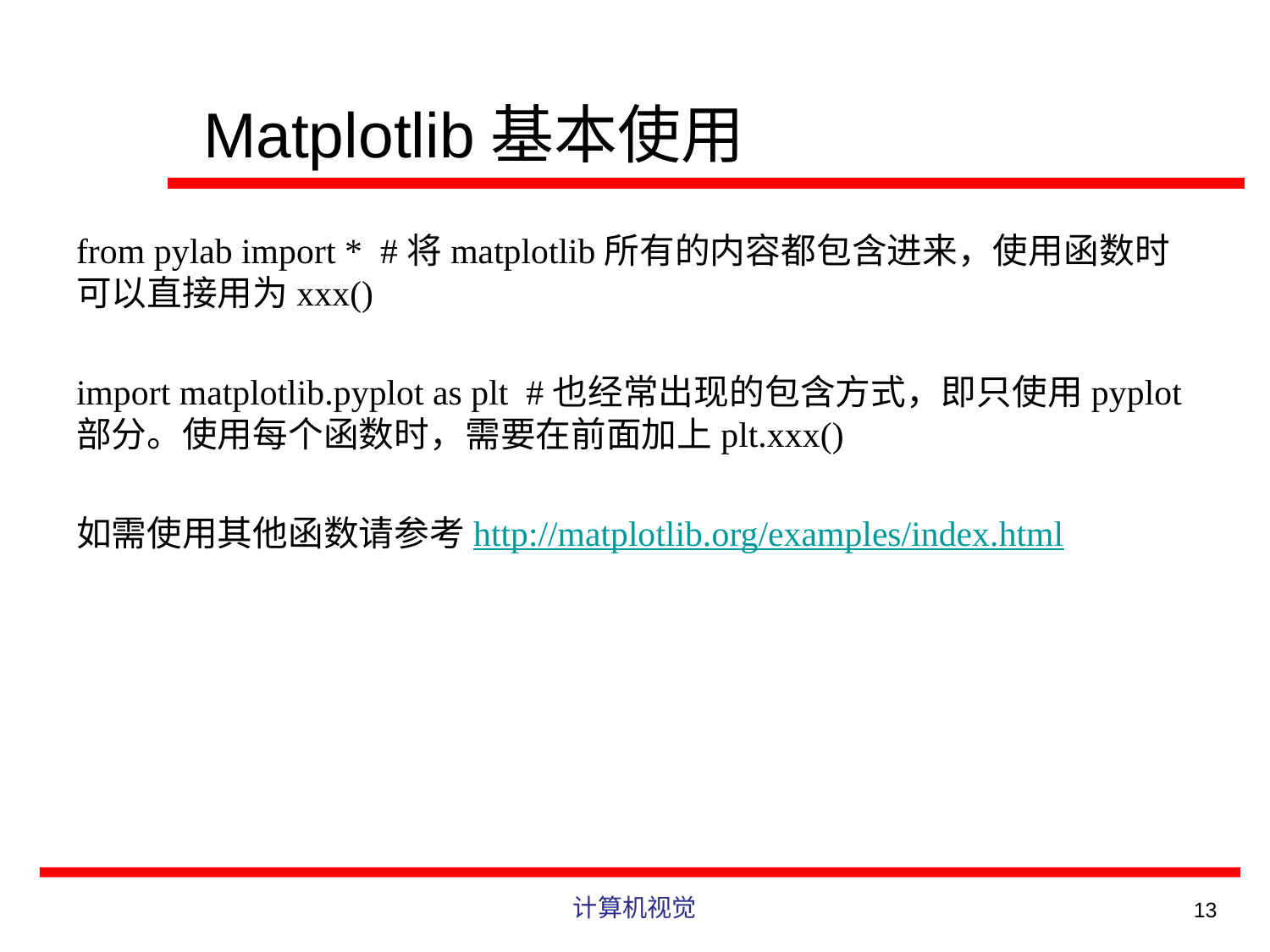

# Matplotlib基本使用
from pylab import *  #将matplotlib所有的内容都包含进来，使用函数时可以直接用为xxx()

import matplotlib.pyplot as plt  #也经常出现的包含方式，即只使用pyplot部分。使用每个函数时，需要在前面加上plt.xxx()

如需使用其他函数请参考http://matplotlib.org/examples/index.html

计算机视觉
13